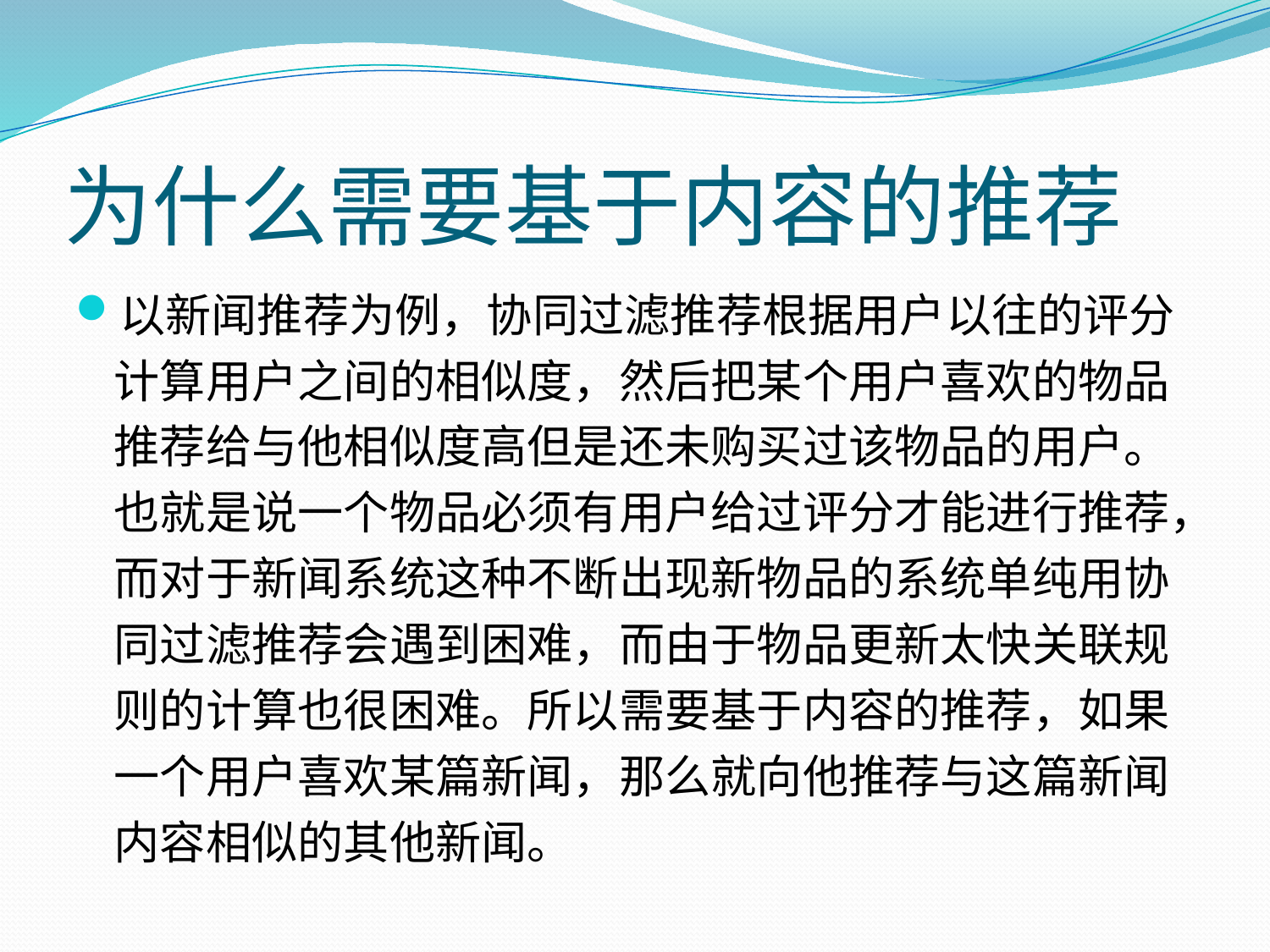

# 为什么需要基于内容的推荐
以新闻推荐为例，协同过滤推荐根据用户以往的评分计算用户之间的相似度，然后把某个用户喜欢的物品推荐给与他相似度高但是还未购买过该物品的用户。也就是说一个物品必须有用户给过评分才能进行推荐，而对于新闻系统这种不断出现新物品的系统单纯用协同过滤推荐会遇到困难，而由于物品更新太快关联规则的计算也很困难。所以需要基于内容的推荐，如果一个用户喜欢某篇新闻，那么就向他推荐与这篇新闻内容相似的其他新闻。